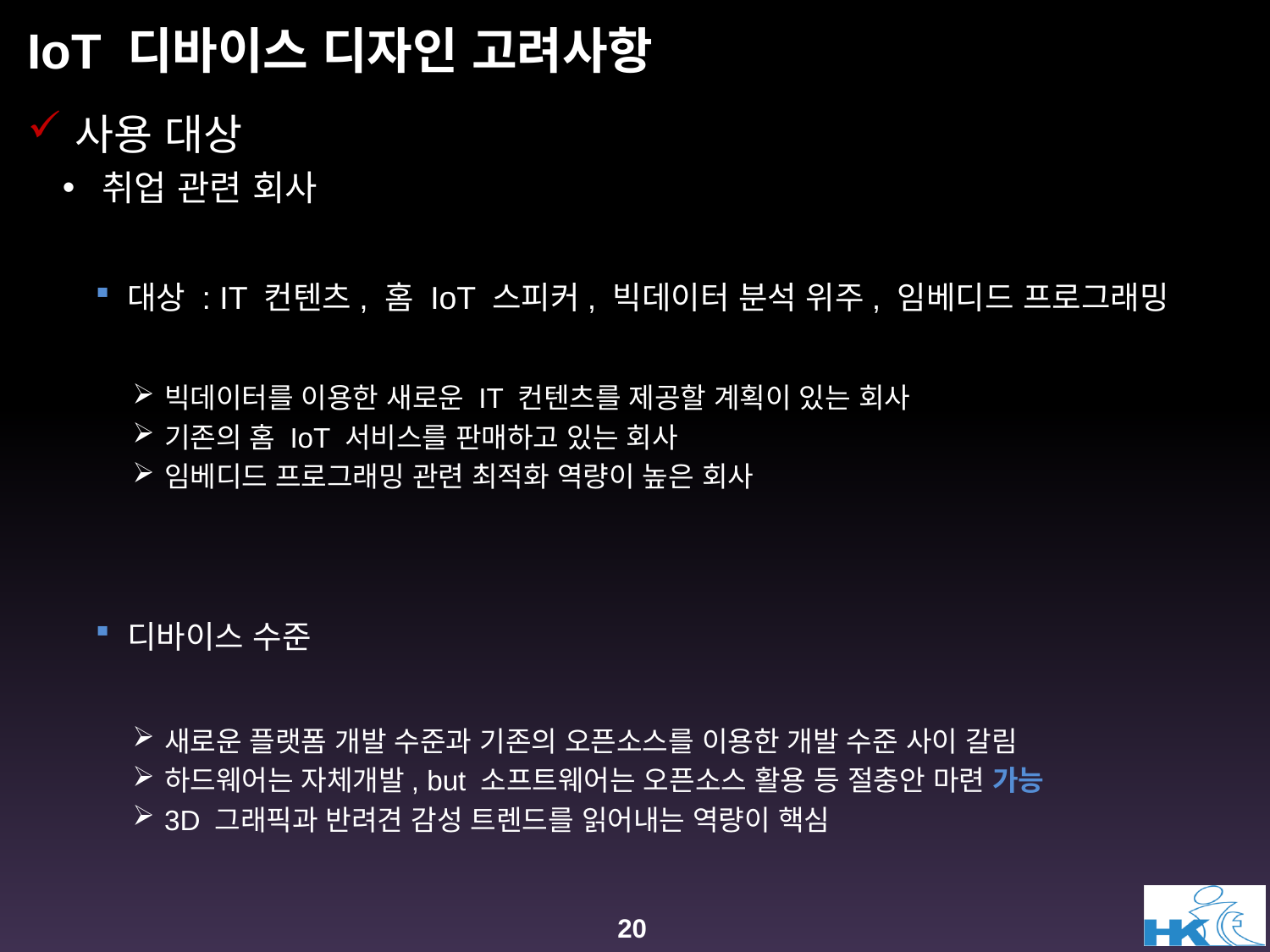

# IoT 디바이스 디자인 고려사항
사용 대상
취업 관련 회사

대상 : IT 컨텐츠, 홈 IoT 스피커, 빅데이터 분석 위주, 임베디드 프로그래밍

빅데이터를 이용한 새로운 IT 컨텐츠를 제공할 계획이 있는 회사
기존의 홈 IoT 서비스를 판매하고 있는 회사
임베디드 프로그래밍 관련 최적화 역량이 높은 회사

디바이스 수준

새로운 플랫폼 개발 수준과 기존의 오픈소스를 이용한 개발 수준 사이 갈림
하드웨어는 자체개발, but 소프트웨어는 오픈소스 활용 등 절충안 마련 가능
3D 그래픽과 반려견 감성 트렌드를 읽어내는 역량이 핵심

20